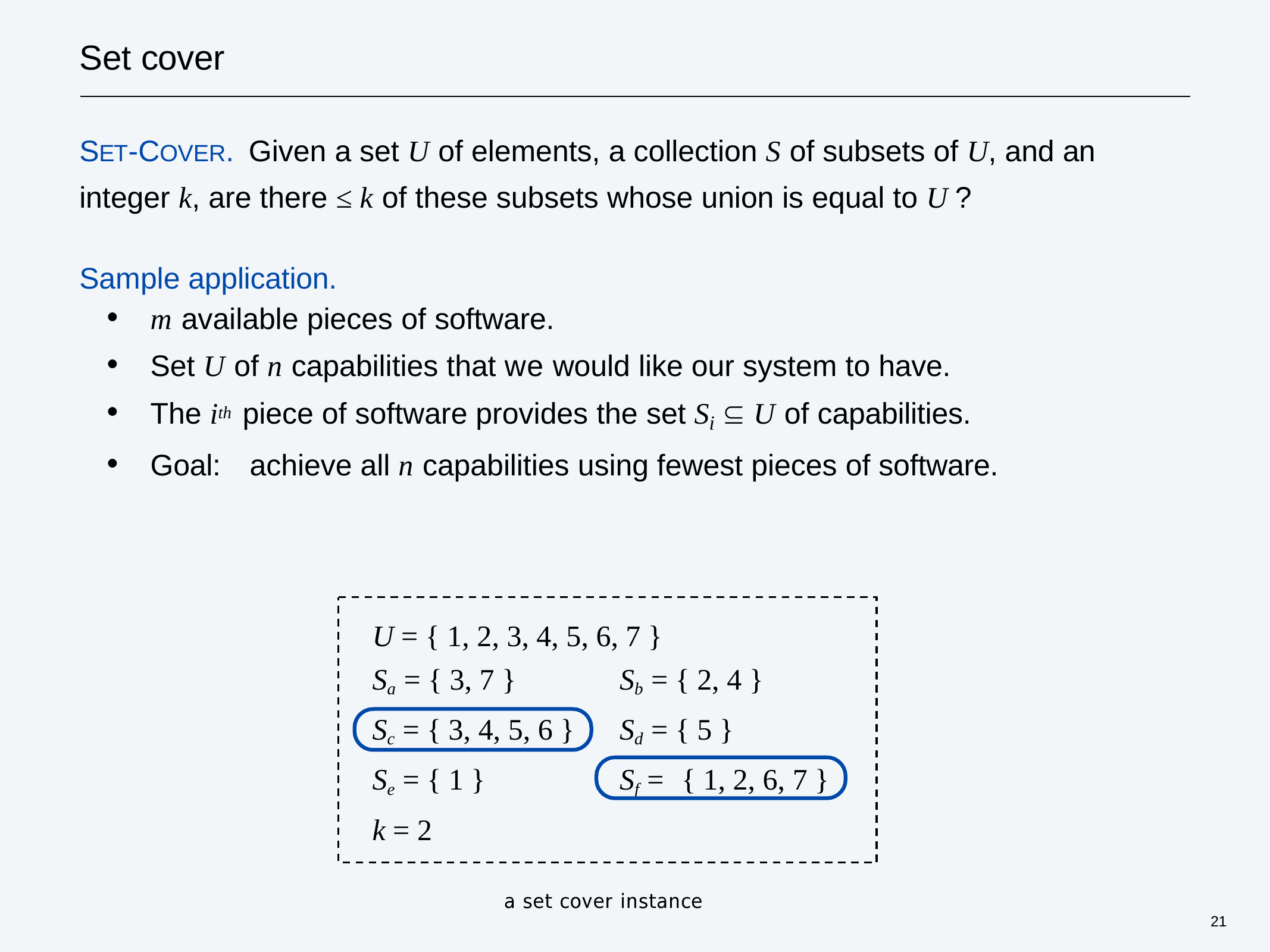

# Set cover

SET-COVER.	Given a set U of elements, a collection S of subsets of U, and an integer k, are there ≤ k of these subsets whose union is equal to U ?

Sample application.
・m available pieces of software.
・Set U of n capabilities that we would like our system to have.
・The ith piece of software provides the set Si ⊆ U of capabilities.
・Goal:	achieve all n capabilities using fewest pieces of software.

U = { 1, 2, 3, 4, 5, 6, 7 }
Sa = { 3, 7 }
Sc = { 3, 4, 5, 6 }
Se = { 1 }
k = 2
Sb = { 2, 4 }
Sd = { 5 }
Sf =	{ 1, 2, 6, 7 }

a set cover instance
21